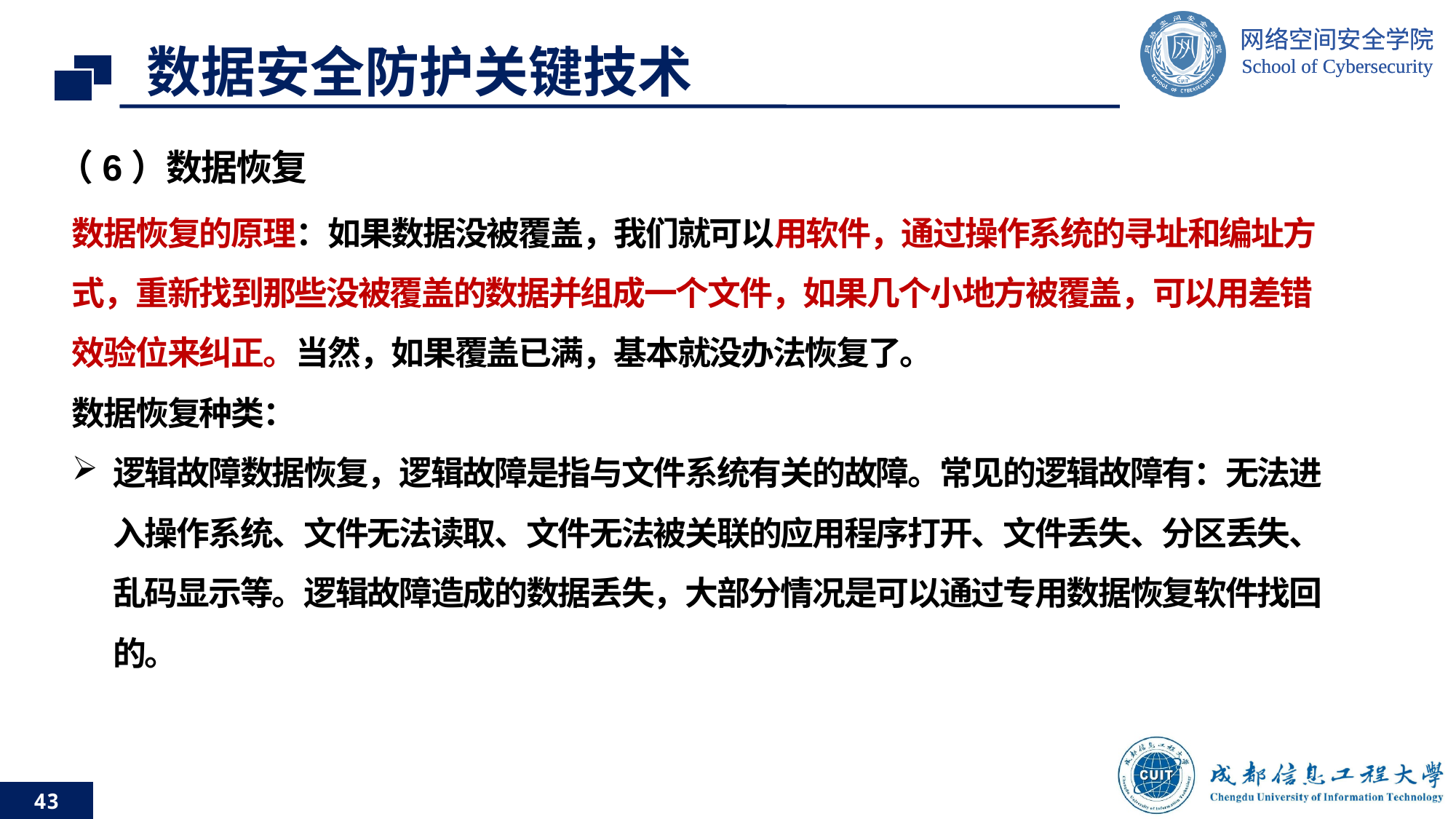

数据安全防护关键技术
（6）数据恢复
数据恢复的原理：如果数据没被覆盖，我们就可以用软件，通过操作系统的寻址和编址方式，重新找到那些没被覆盖的数据并组成一个文件，如果几个小地方被覆盖，可以用差错效验位来纠正。当然，如果覆盖已满，基本就没办法恢复了。
数据恢复种类：
逻辑故障数据恢复，逻辑故障是指与文件系统有关的故障。常见的逻辑故障有：无法进入操作系统、文件无法读取、文件无法被关联的应用程序打开、文件丢失、分区丢失、乱码显示等。逻辑故障造成的数据丢失，大部分情况是可以通过专用数据恢复软件找回的。

43